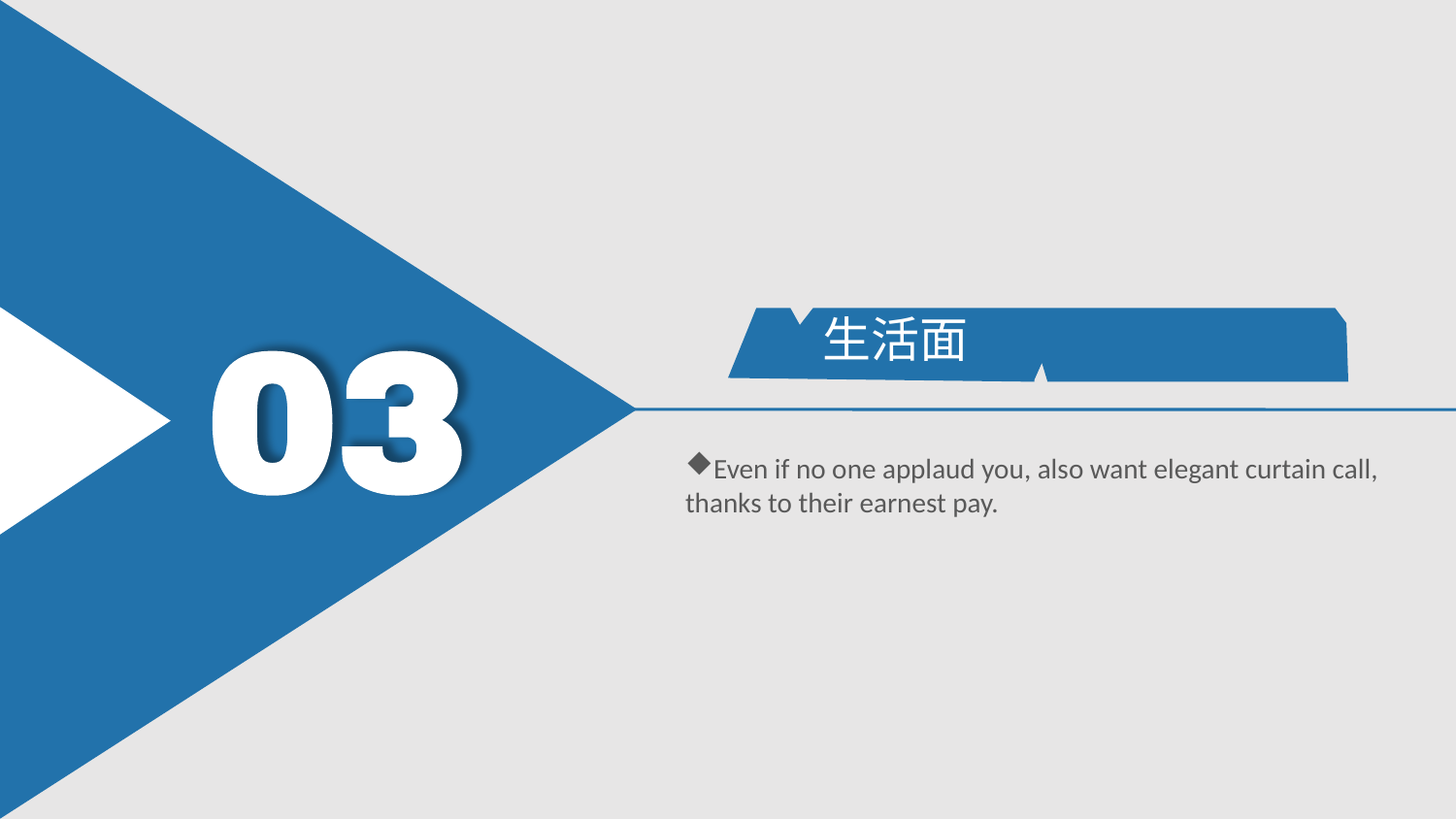

03
生活面

Even if no one applaud you, also want elegant curtain call, thanks to their earnest pay.